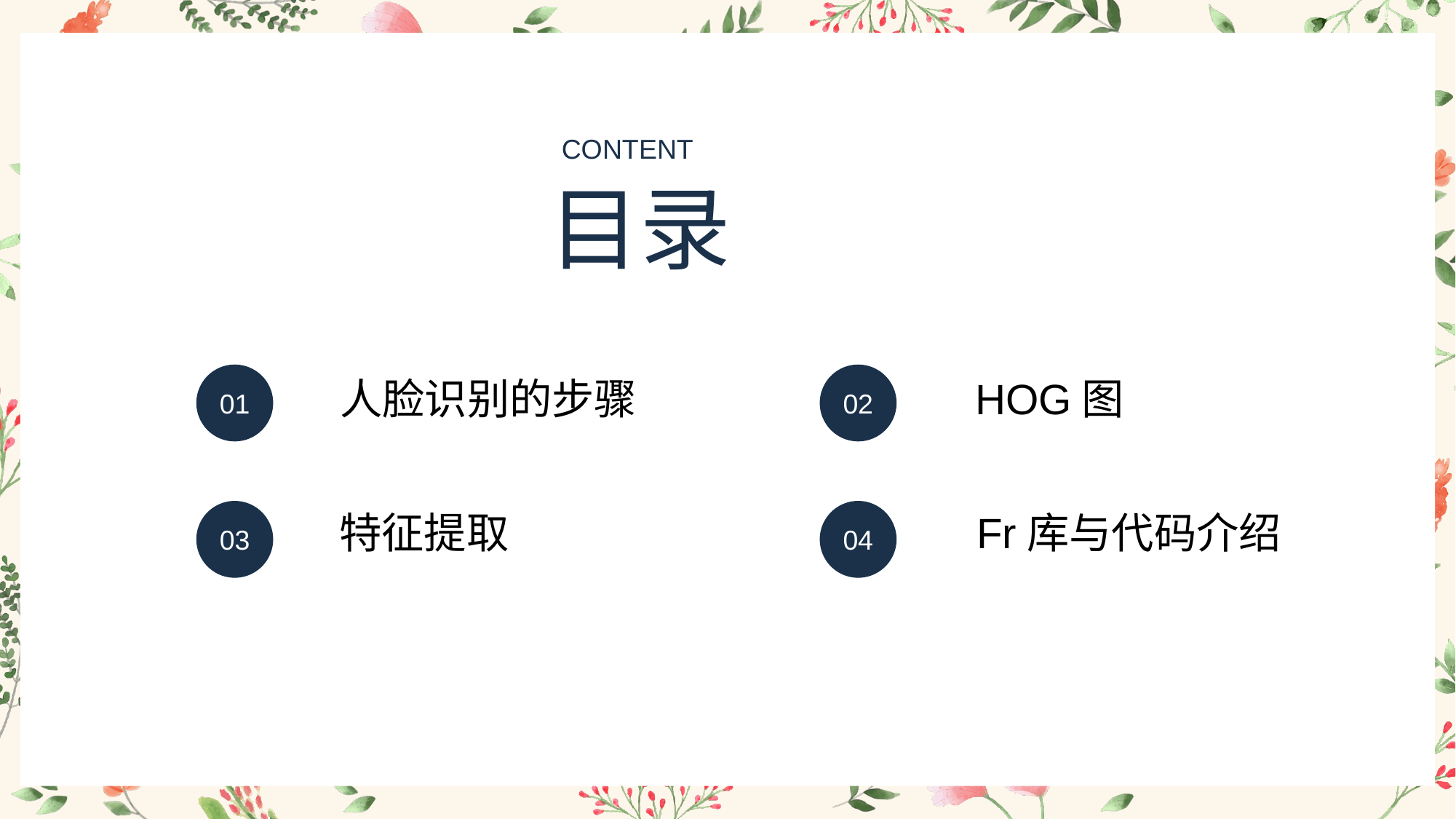

CONTENT
目录
01
02
人脸识别的步骤
HOG图
03
特征提取
04
Fr库与代码介绍